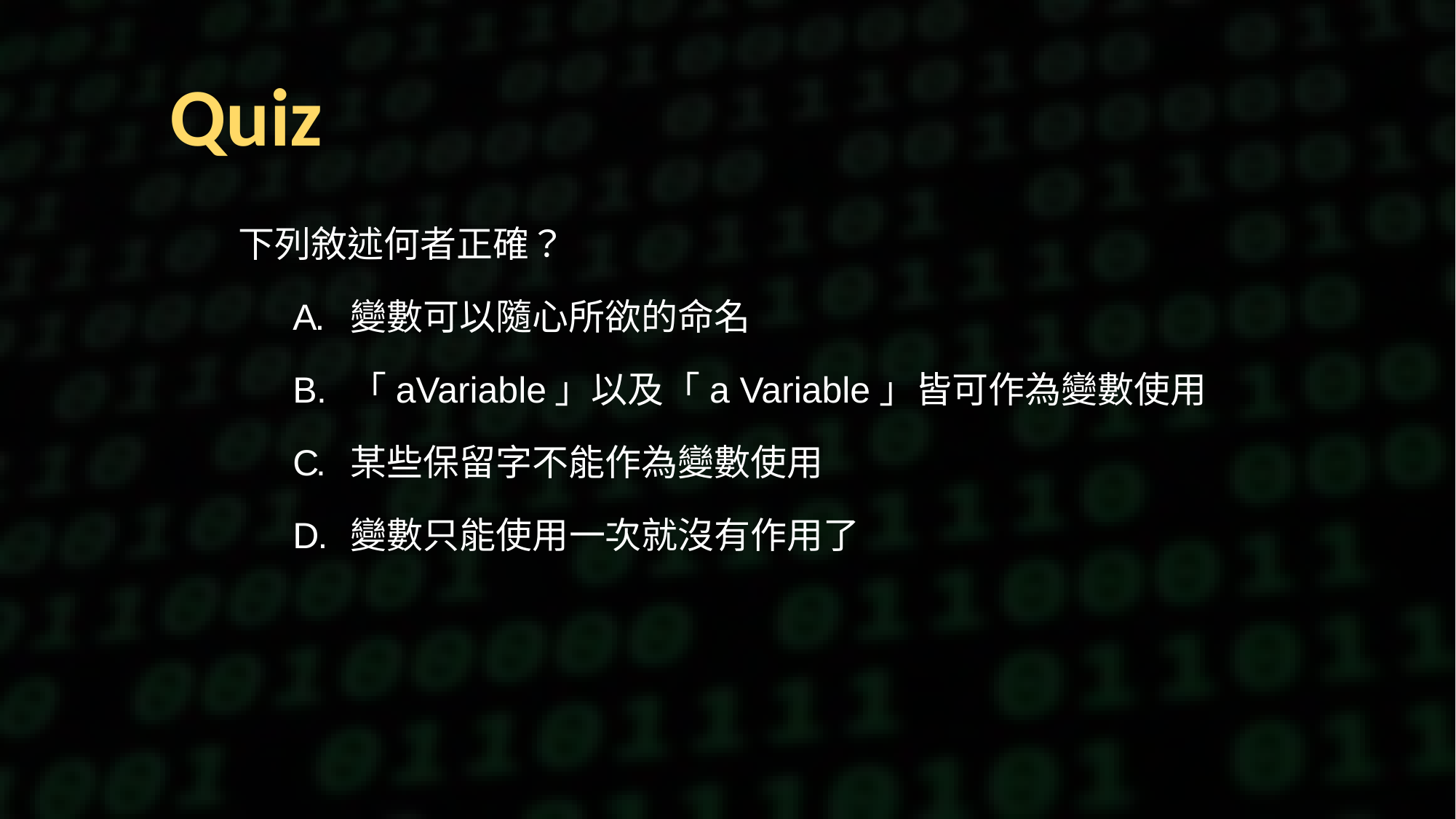

Quiz
下列敘述何者正確？
 變數可以隨心所欲的命名
 「aVariable」以及「a Variable」皆可作為變數使用
 某些保留字不能作為變數使用
 變數只能使用一次就沒有作用了